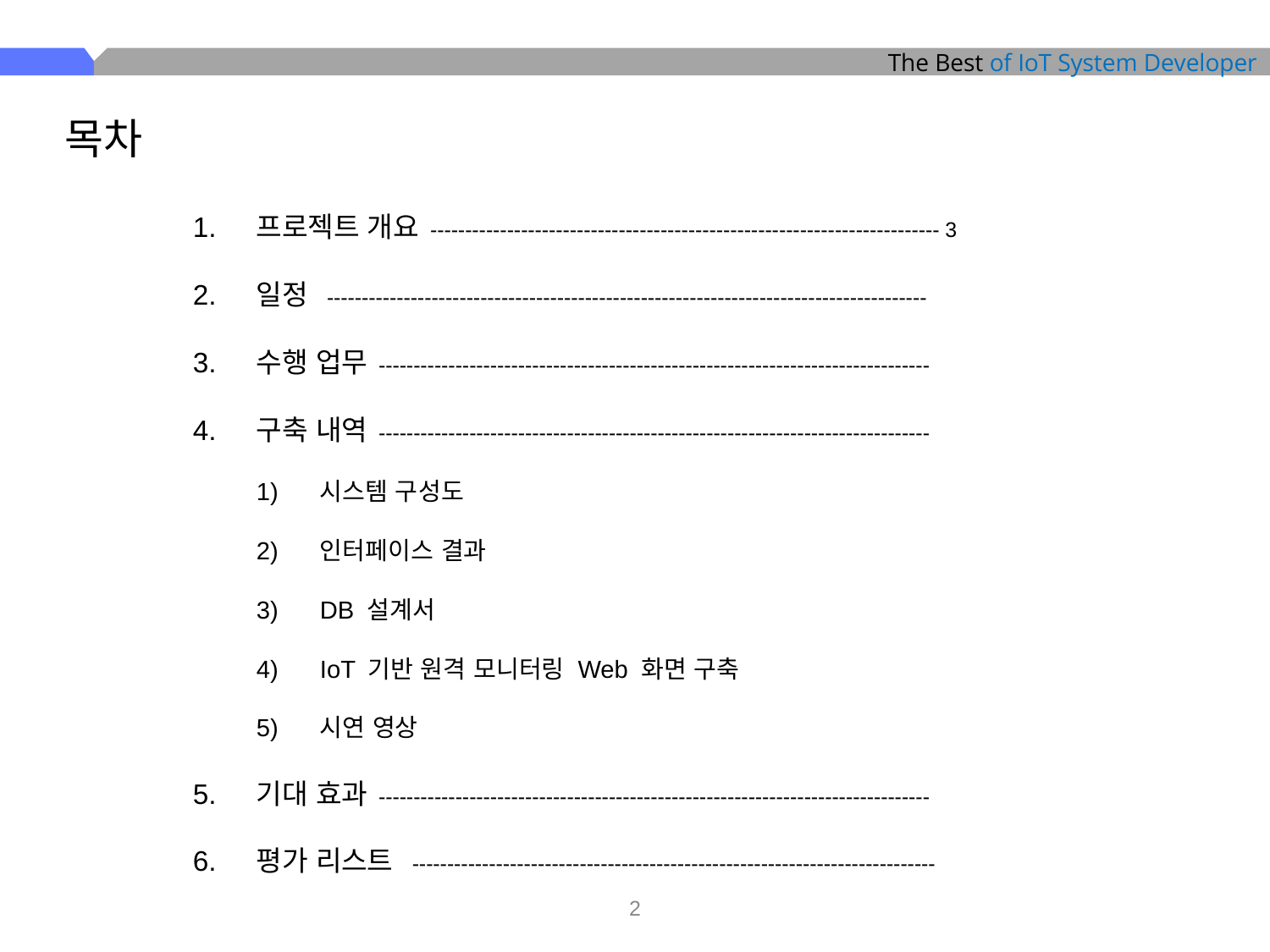

목차
프로젝트 개요 ------------------------------------------------------------------------- 3
일정  --------------------------------------------------------------------------------------
수행 업무 -------------------------------------------------------------------------------
구축 내역 -------------------------------------------------------------------------------
시스템 구성도
인터페이스 결과
DB 설계서
IoT 기반 원격 모니터링 Web 화면 구축
시연 영상
기대 효과 -------------------------------------------------------------------------------
평가 리스트  ---------------------------------------------------------------------------
2